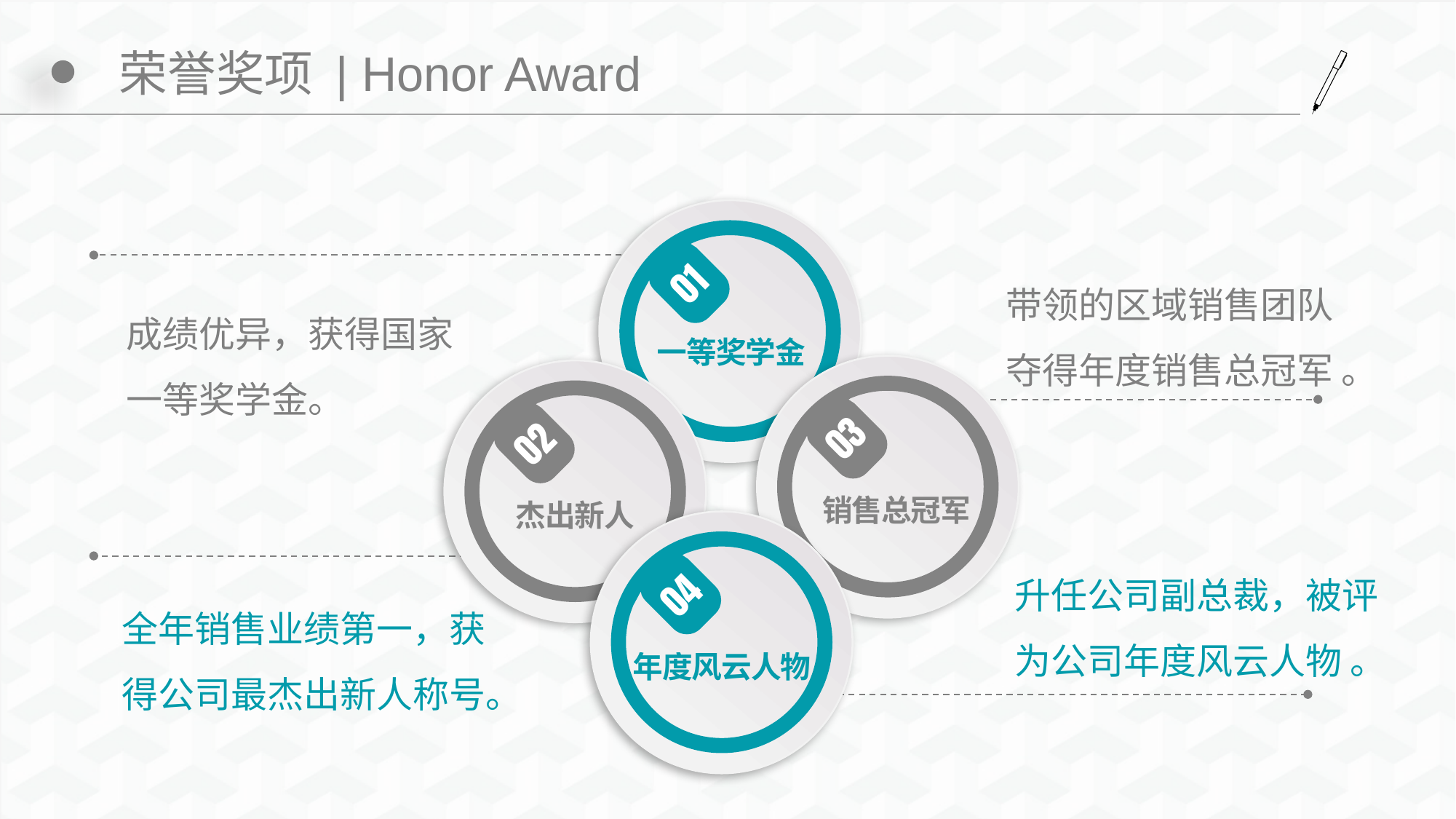

# 荣誉奖项 | Honor Award

01
一等奖学金

带领的区域销售团队夺得年度销售总冠军 。
成绩优异，获得国家一等奖学金。

03
销售总冠军

02
杰出新人

04
年度风云人物
升任公司副总裁，被评为公司年度风云人物 。

全年销售业绩第一，获得公司最杰出新人称号。